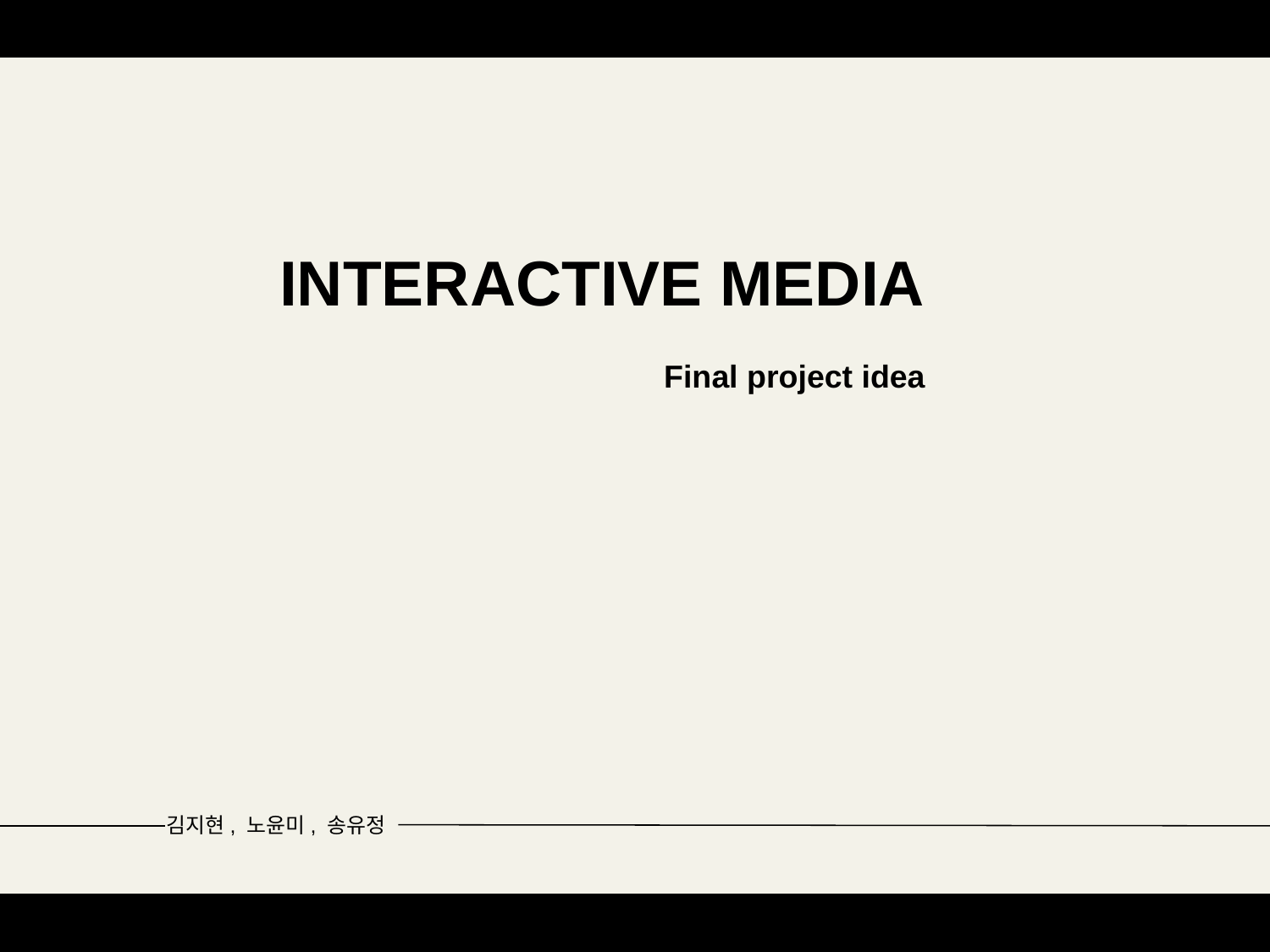

INTERACTIVE MEDIA

			Final project idea
김지현, 노윤미, 송유정